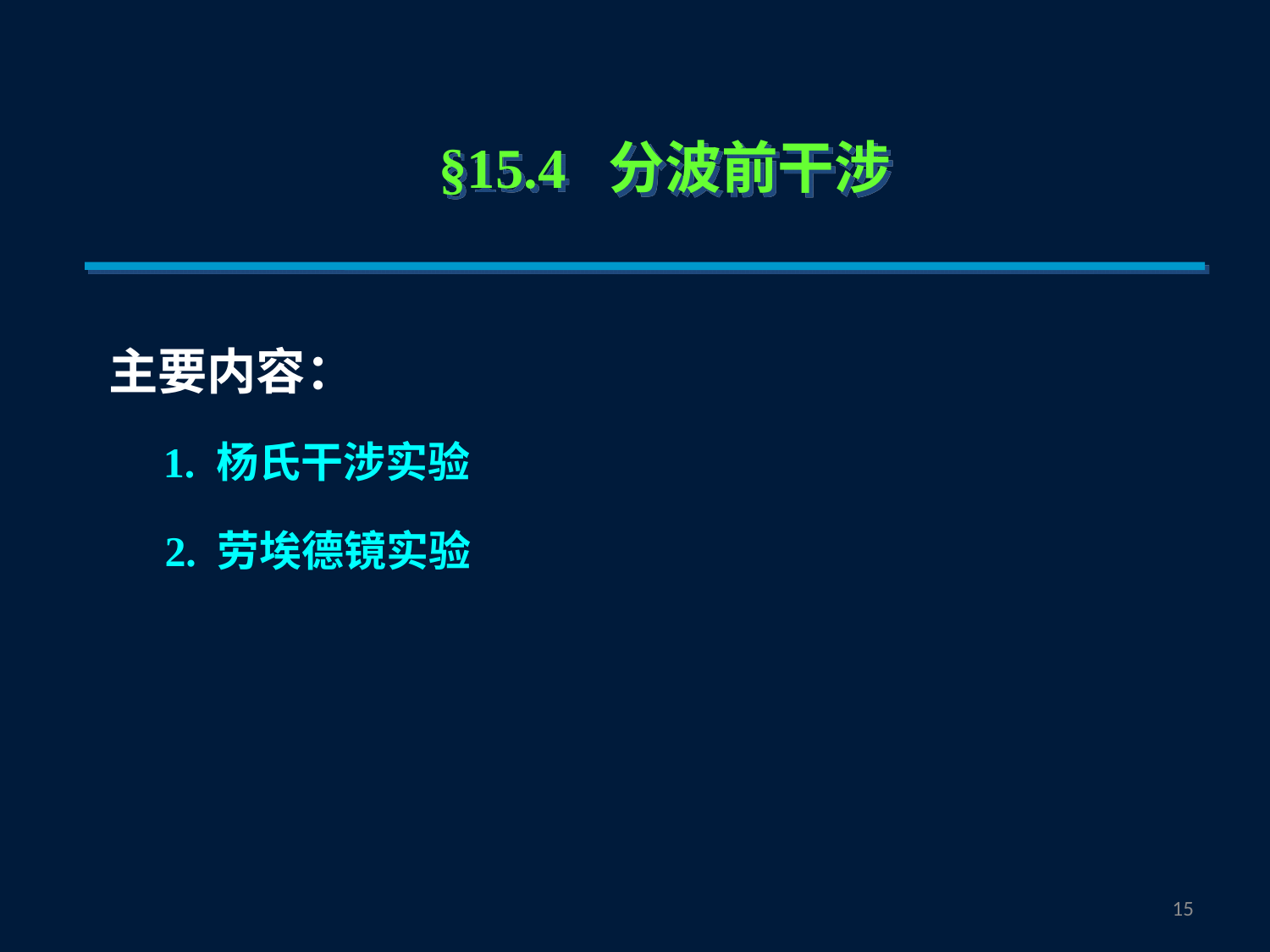

§15.4  分波前干涉

主要内容：
1. 杨氏干涉实验
2. 劳埃德镜实验
15